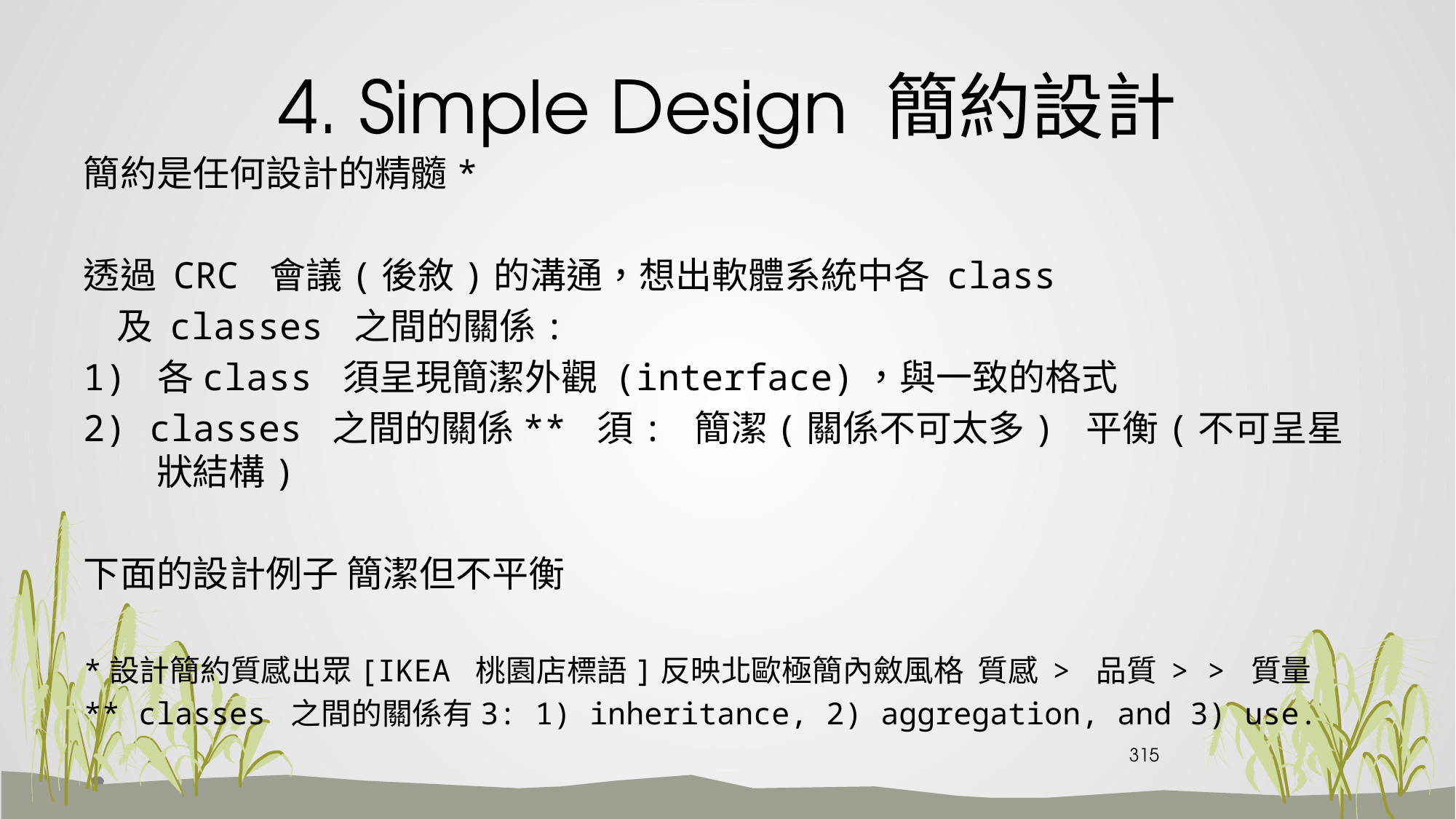

# 4. Simple Design 簡約設計
簡約是任何設計的精髓*

透過 CRC 會議(後敘)的溝通，想出軟體系統中各 class
   及 classes 之間的關係:
1) 各class 須呈現簡潔外觀 (interface)，與一致的格式
2) classes 之間的關係** 須: 簡潔(關係不可太多) 平衡(不可呈星狀結構)

下面的設計例子 簡潔但不平衡

*設計簡約質感出眾[IKEA 桃園店標語]反映北歐極簡內斂風格  質感 > 品質 > > 質量
** classes 之間的關係有3: 1) inheritance, 2) aggregation, and 3) use.
315